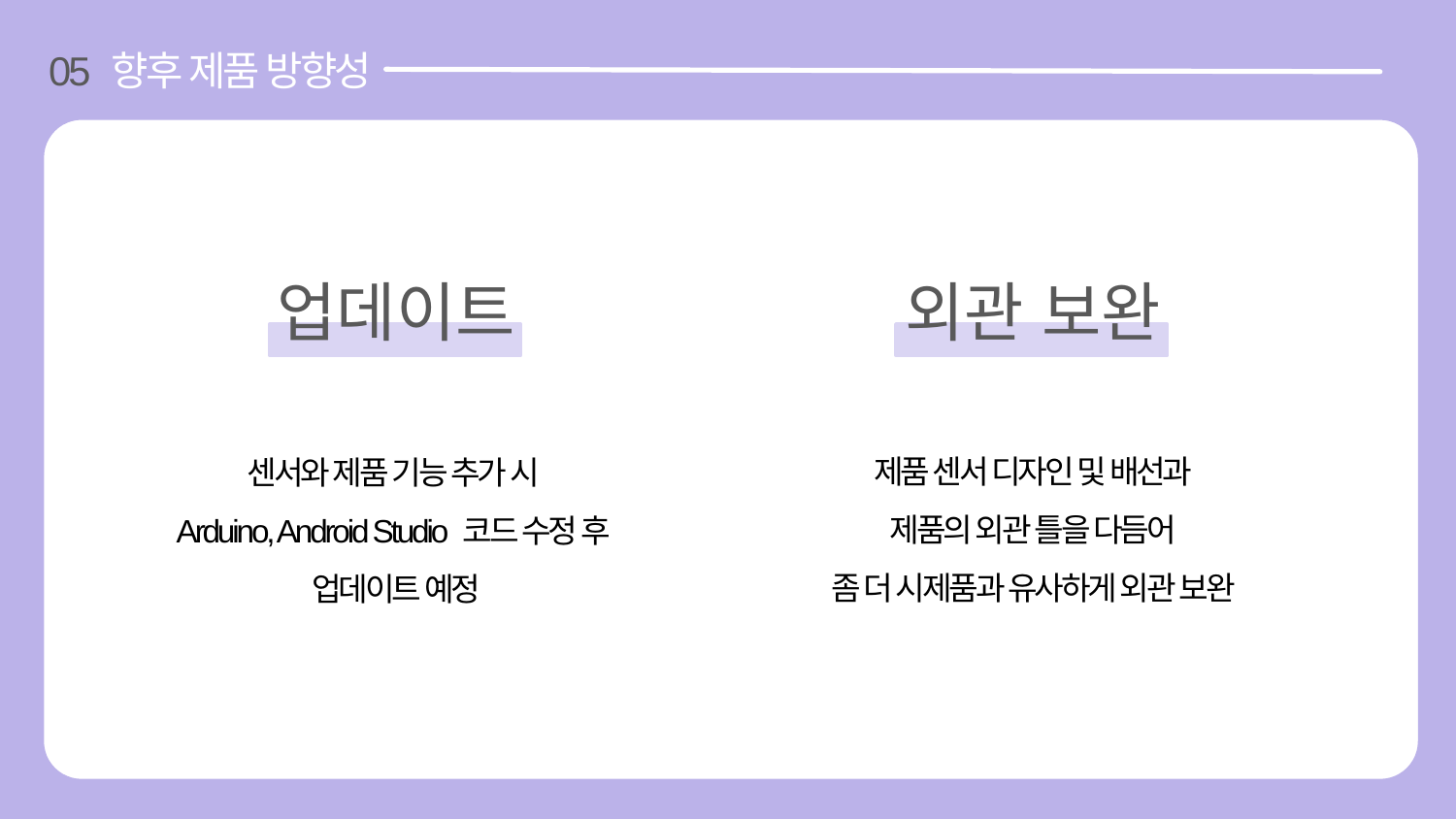

05 향후 제품 방향성

업데이트
외관 보완

제품 센서 디자인 및 배선과
제품의 외관 틀을 다듬어
좀 더 시제품과 유사하게 외관 보완
센서와 제품 기능 추가 시
Arduino, Android Studio 코드 수정 후
업데이트 예정